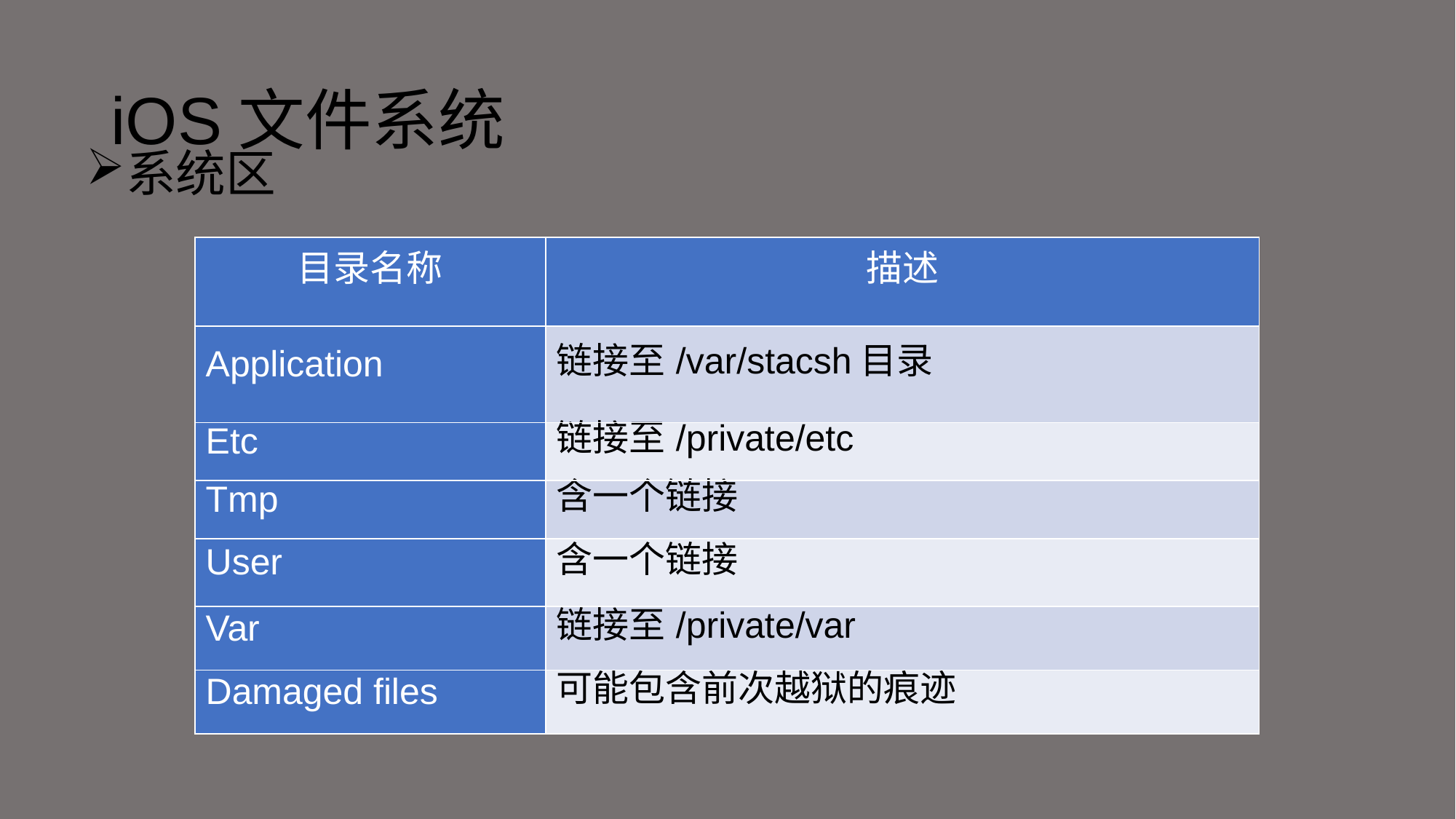

# iOS文件系统
系统区
| 目录名称 | 描述 |
| --- | --- |
| Application | 链接至/var/stacsh目录 |
| Etc | 链接至/private/etc |
| Tmp | 含一个链接 |
| User | 含一个链接 |
| Var | 链接至/private/var |
| Damaged files | 可能包含前次越狱的痕迹 |